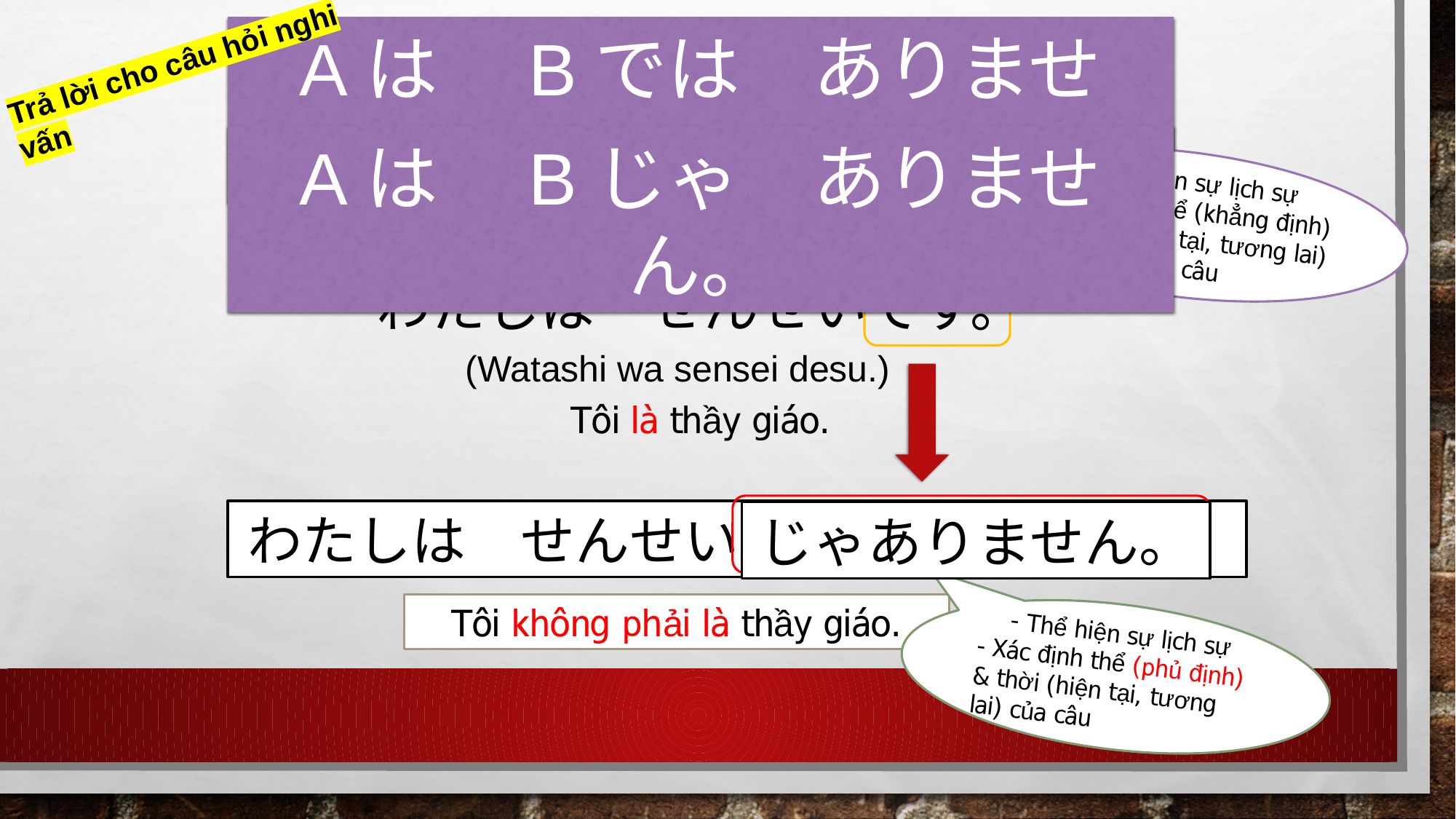

Aは　Bでは　ありません。
Trả lời cho câu hỏi nghi vấn
- A, B đều là danh từ
Aは　Bじゃ　ありません。
- Thể hiện sự lịch sự
- Xác định thể (khẳng định)  & thời (hiện tại, tương lai) của câu
- Thể phủ định, thời hiện tại, tương lai
- Cách nói lịch sự
わたしは　せんせいです。

(Watashi wa sensei desu.)

Tôi là thầy giáo.

わたしは　せんせいでは　ありません。
じゃありません。
Tôi không phải là thầy giáo.
- Thể hiện sự lịch sự
- Xác định thể (phủ định)  & thời (hiện tại, tương lai) của câu